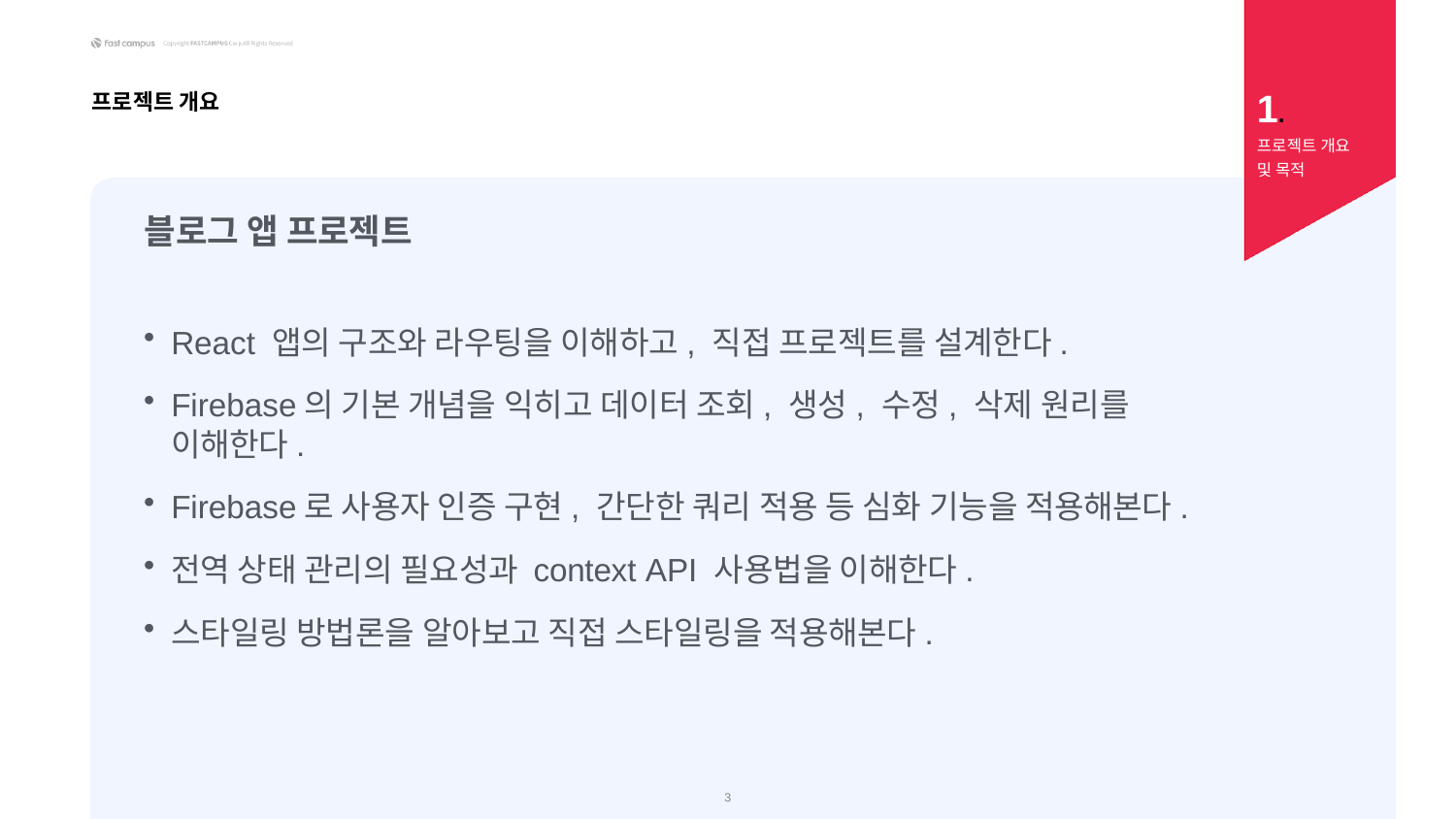

1.
프로젝트 개요 및 목적
프로젝트 개요
블로그 앱 프로젝트

React 앱의 구조와 라우팅을 이해하고, 직접 프로젝트를 설계한다.
Firebase의 기본 개념을 익히고 데이터 조회, 생성, 수정, 삭제 원리를 이해한다.
Firebase로 사용자 인증 구현, 간단한 쿼리 적용 등 심화 기능을 적용해본다.
전역 상태 관리의 필요성과 context API 사용법을 이해한다.
스타일링 방법론을 알아보고 직접 스타일링을 적용해본다.
3